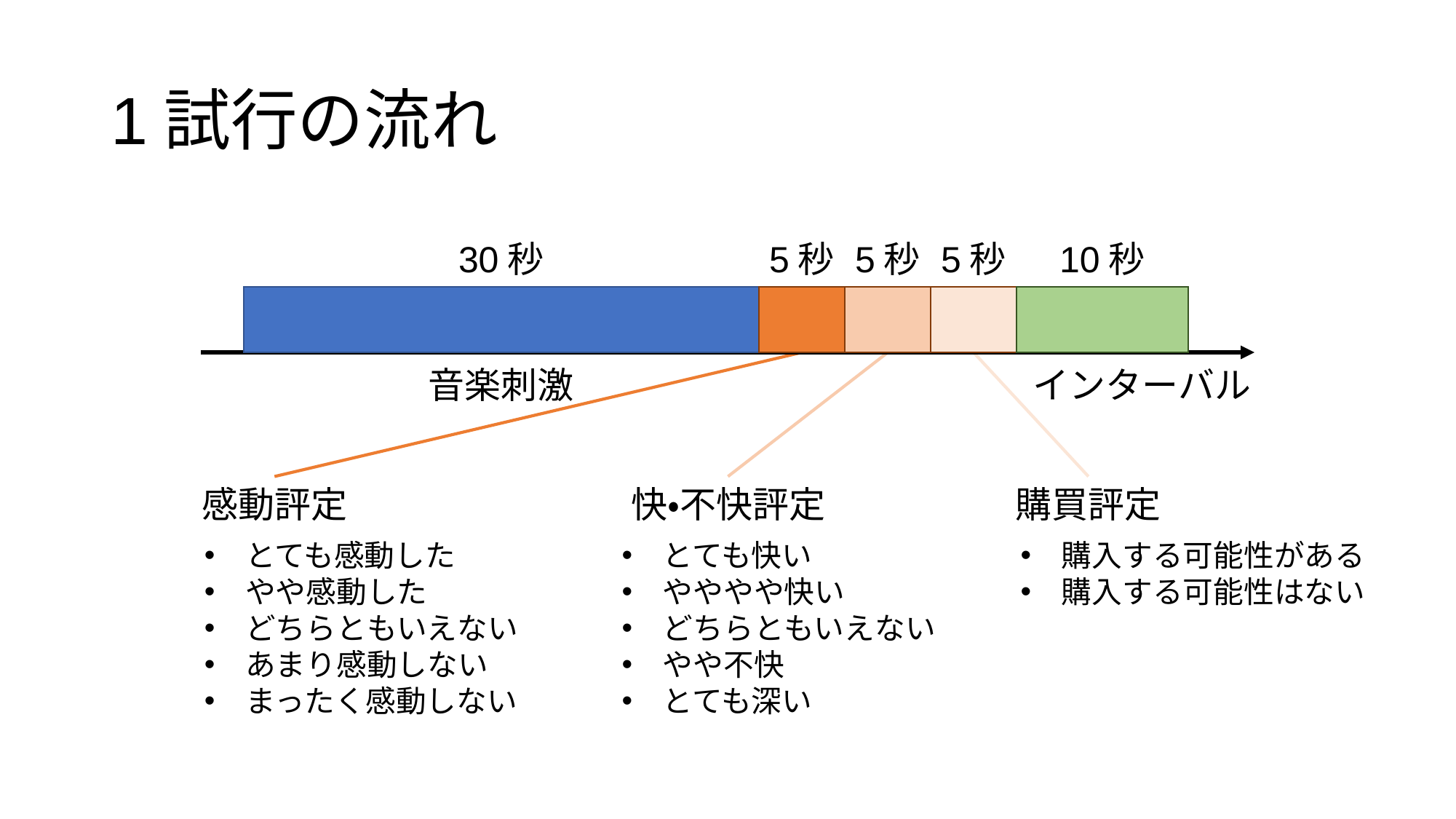

# 1試行の流れ
30秒
5秒
5秒
5秒
10秒

音楽刺激
インターバル
感動評定
快・不快評定
購買評定
とても感動した
やや感動した
どちらともいえない
あまり感動しない
まったく感動しない
とても快い
やややや快い
どちらともいえない
やや不快
とても深い
購入する可能性がある
購入する可能性はない